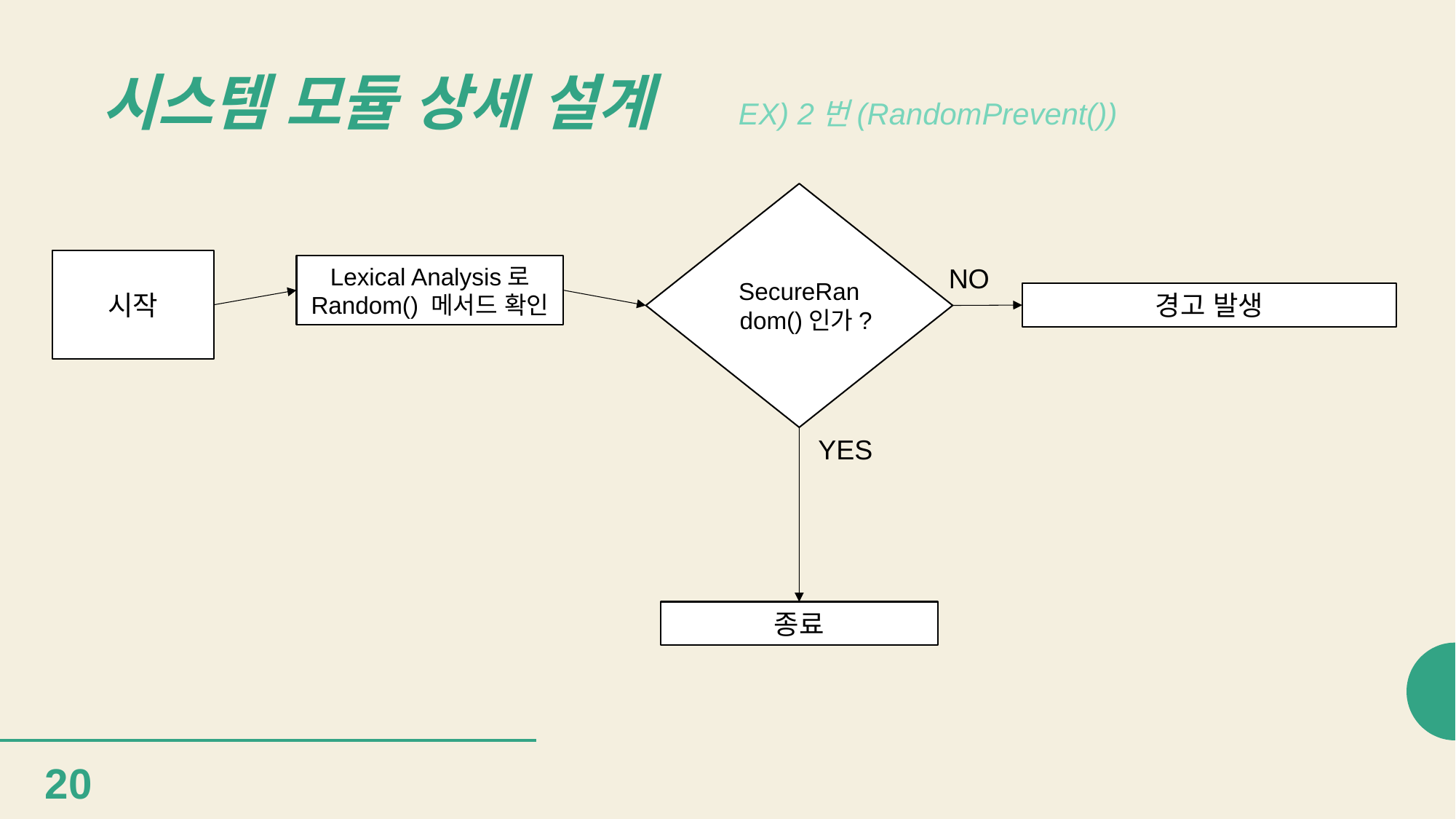

# 시스템 모듈 상세 설계
EX) 2번(RandomPrevent())
SecureRandom()인가?

시작

Lexical Analysis로 Random() 메서드 확인
NO
경고 발생
YES
종료
20